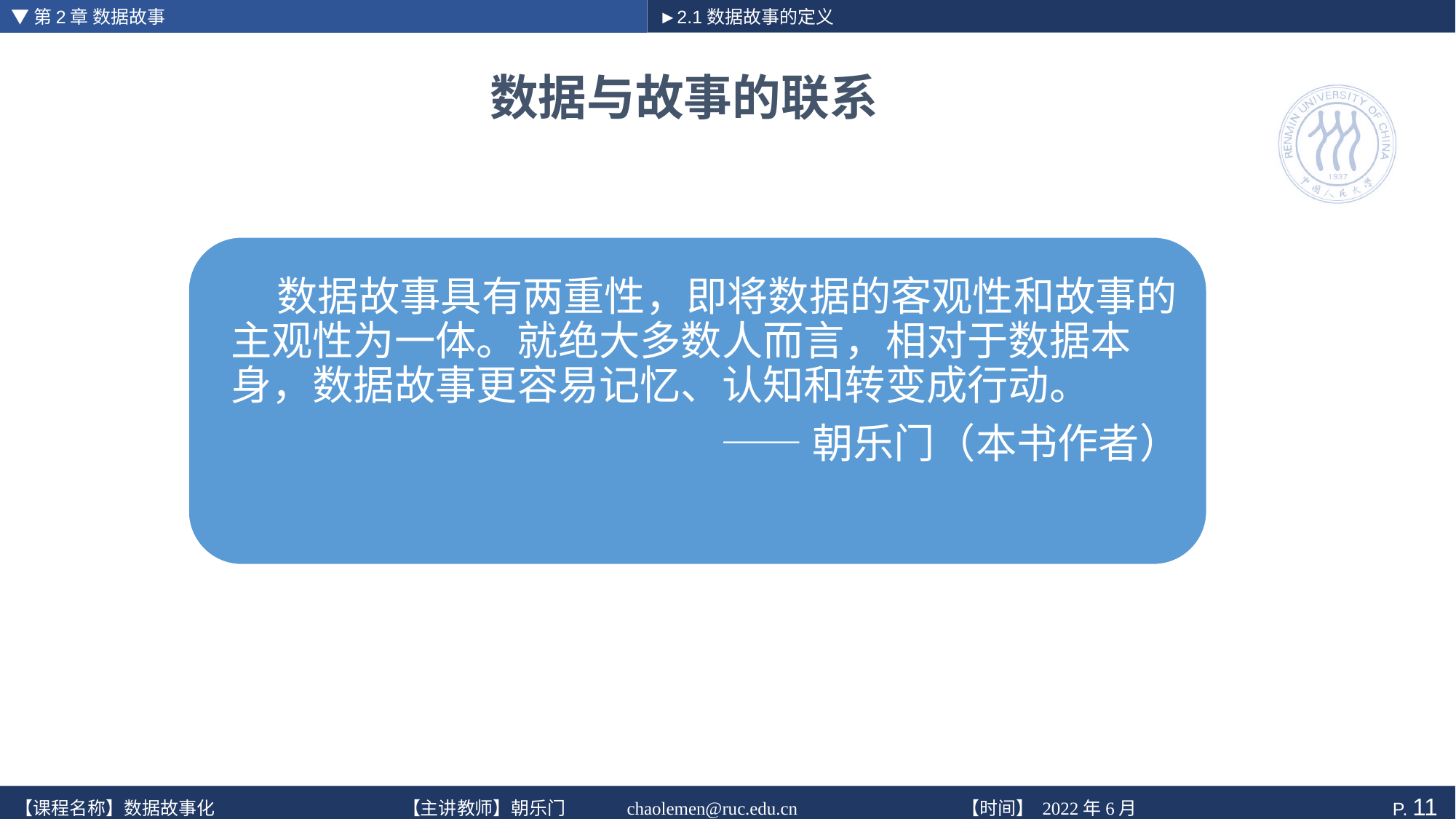

▼第2章 数据故事
►2.1数据故事的定义
# 数据与故事的联系
    数据故事具有两重性，即将数据的客观性和故事的主观性为一体。就绝大多数人而言，相对于数据本身，数据故事更容易记忆、认知和转变成行动。
——朝乐门（本书作者）